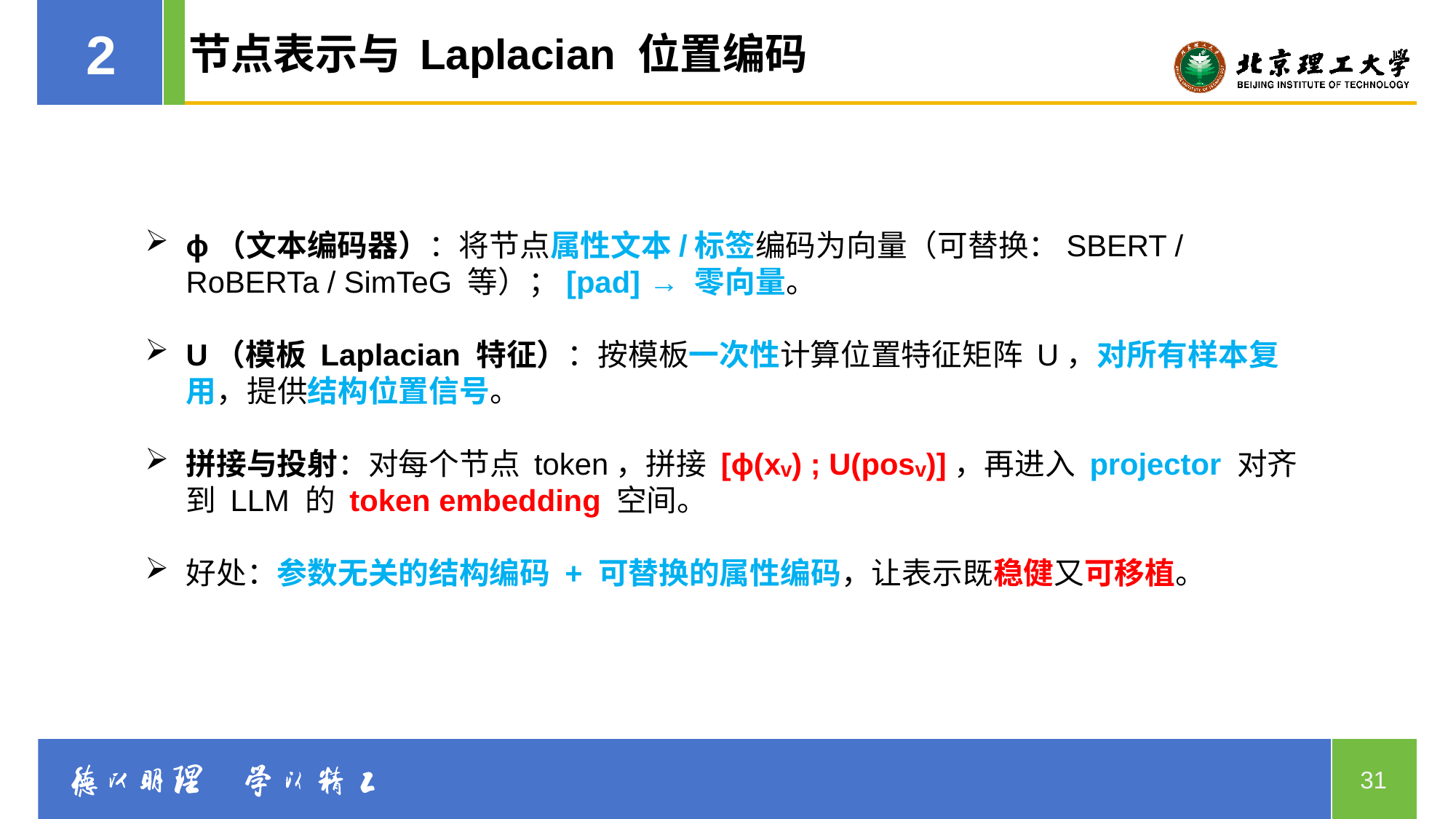

2
节点表示与 Laplacian 位置编码
ϕ（文本编码器）：将节点属性文本/标签编码为向量（可替换：SBERT / RoBERTa / SimTeG 等）；[pad] → 零向量。

U（模板 Laplacian 特征）：按模板一次性计算位置特征矩阵 U，对所有样本复用，提供结构位置信号。

拼接与投射：对每个节点 token，拼接 [ϕ(xᵥ) ; U(posᵥ)]，再进入 projector 对齐到 LLM 的 token embedding 空间。

好处：参数无关的结构编码 + 可替换的属性编码，让表示既稳健又可移植。